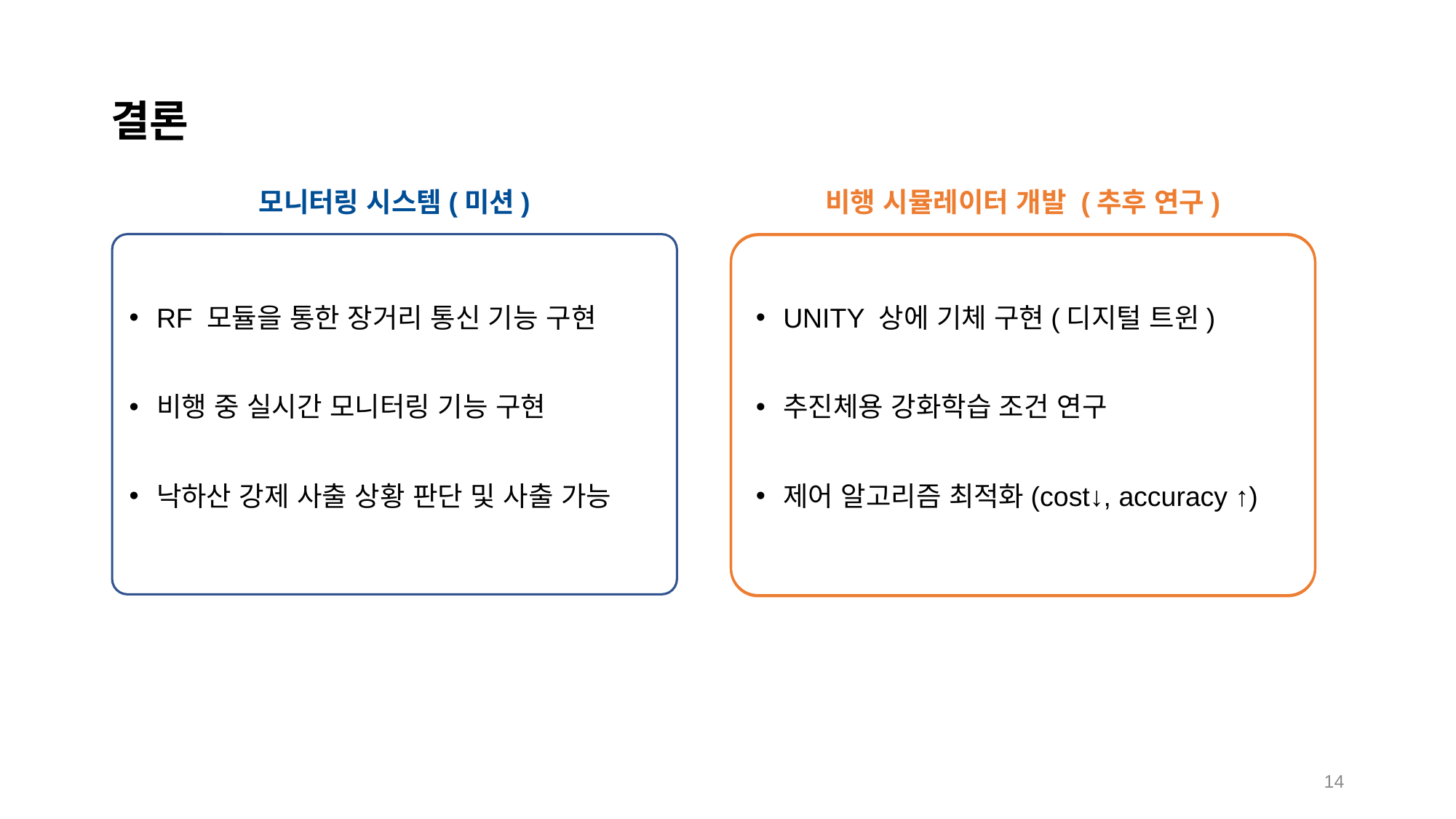

# 결론
모니터링 시스템(미션)
비행 시뮬레이터 개발 (추후 연구)

RF 모듈을 통한 장거리 통신 기능 구현

비행 중 실시간 모니터링 기능 구현

낙하산 강제 사출 상황 판단 및 사출 가능
UNITY 상에 기체 구현(디지털 트윈)

추진체용 강화학습 조건 연구

제어 알고리즘 최적화(cost↓, accuracy ↑)

14